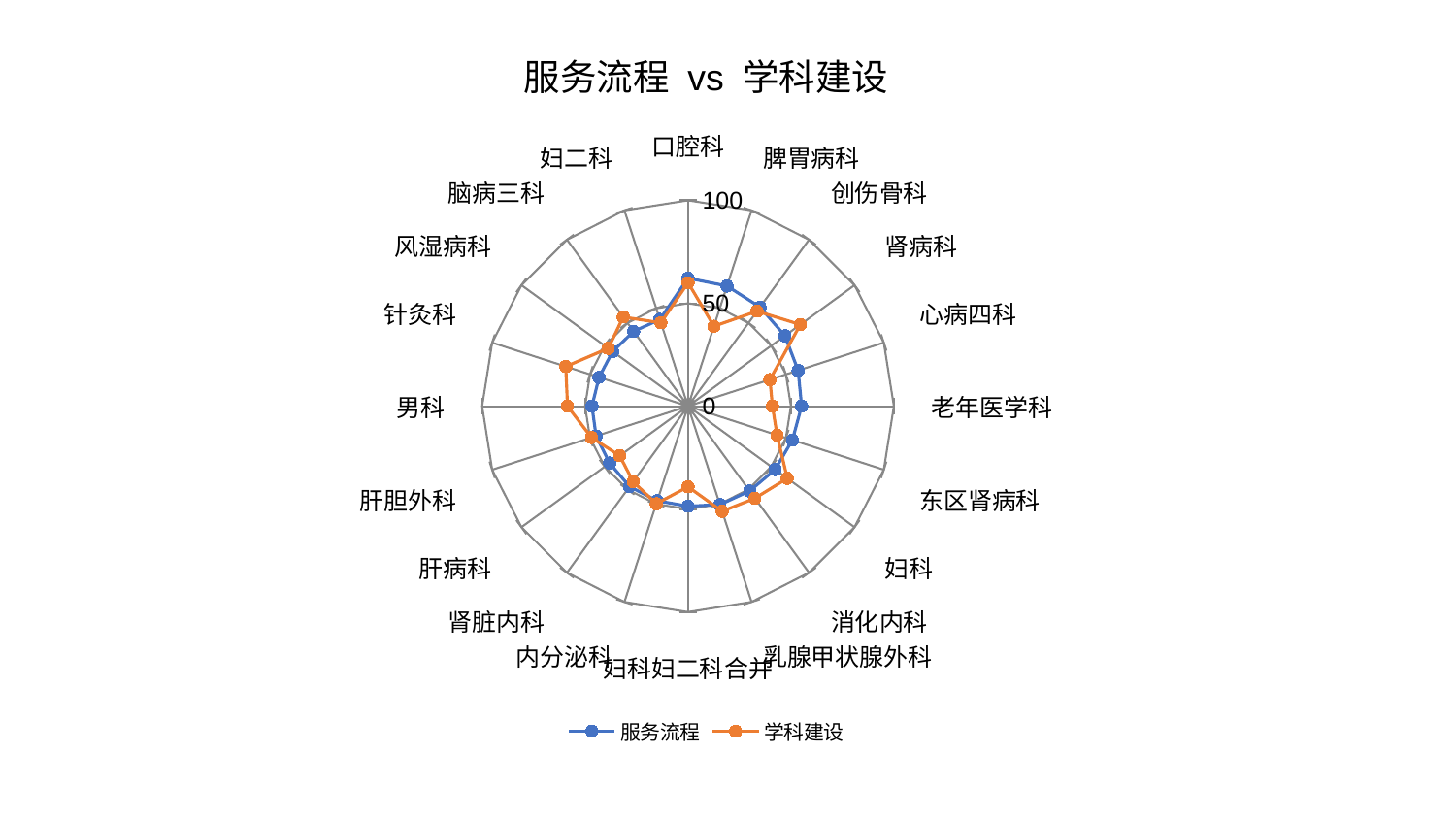

### Chart: 服务流程 vs 学科建设

| Category | 服务流程 | 学科建设 |
|---|---|---|
| 口腔科 | 62.20749552608783 | 60.013421264226324 |
| 脾胃病科 | 61.403068824954254 | 40.84431361396392 |
| 创伤骨科 | 59.50417901641095 | 57.02667173853809 |
| 肾病科 | 58.2153025753298 | 67.4624443758696 |
| 心病四科 | 56.235201302808605 | 41.84994205188183 |
| 老年医学科 | 55.192162178898 | 41.03183384138865 |
| 东区肾病科 | 53.31187827904482 | 45.47833106953356 |
| 妇科 | 52.33981838844412 | 59.64745923865956 |
| 消化内科 | 50.95444464860875 | 55.31486849028583 |
| 乳腺甲状腺外科 | 50.26954681056437 | 53.70304534662671 |
| 妇科妇二科合并 | 48.606148581203016 | 39.154184746293886 |
| 内分泌科 | 48.34090541149249 | 49.83972755793035 |
| 肾脏内科 | 48.29416877276853 | 45.33981729148351 |
| 肝病科 | 47.05854265190923 | 41.00397234191527 |
| 肝胆外科 | 46.94878086531904 | 49.283103433563454 |
| 男科 | 46.65091545541996 | 58.53043192472274 |
| 针灸科 | 45.420092658465066 | 62.40986480652984 |
| 风湿病科 | 45.268329412557854 | 47.85836041233697 |
| 脑病三科 | 44.94137757071963 | 53.55726445606489 |
| 妇二科 | 44.317081845543015 | 42.610932313159374 |
105